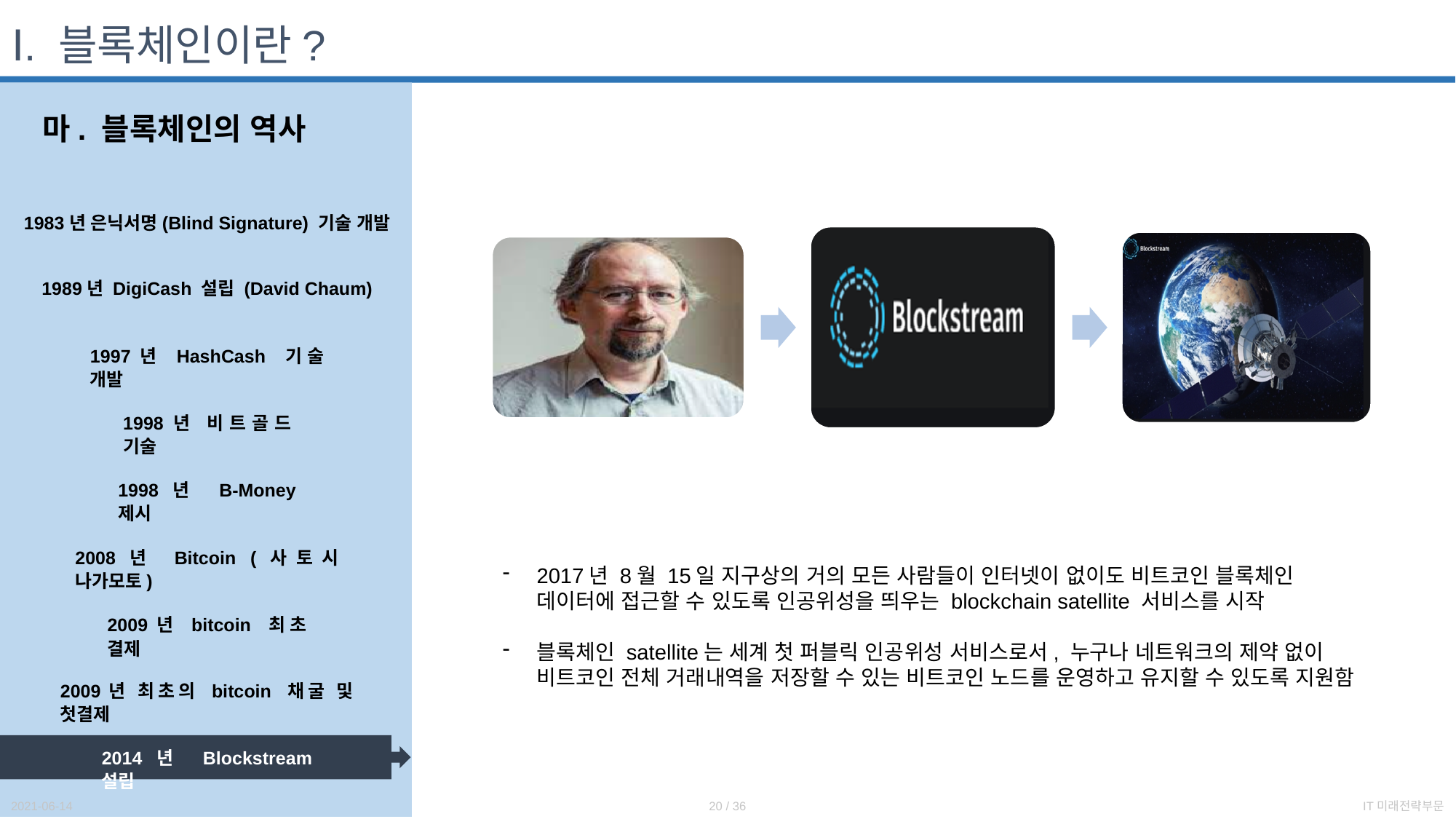

# Ⅰ. 블록체인이란?

마. 블록체인의 역사
1983년 은닉서명(Blind Signature) 기술 개발
1989년 DigiCash 설립 (David Chaum)
1997년 HashCash 기술 개발
1998년 비트골드 기술
1998년 B-Money 제시
2008년 Bitcoin (사토시 나가모토)
2017년 8월 15일 지구상의 거의 모든 사람들이 인터넷이 없이도 비트코인 블록체인
데이터에 접근할 수 있도록 인공위성을 띄우는 blockchain satellite 서비스를 시작

블록체인 satellite는 세계 첫 퍼블릭 인공위성 서비스로서, 누구나 네트워크의 제약 없이 비트코인 전체 거래내역을 저장할 수 있는 비트코인 노드를 운영하고 유지할 수 있도록 지원함
2009년 bitcoin 최초 결제
2009년 최초의 bitcoin 채굴 및 첫결제

2014년 Blockstream 설립
2021-06-14
20 / 36
IT미래전략부문